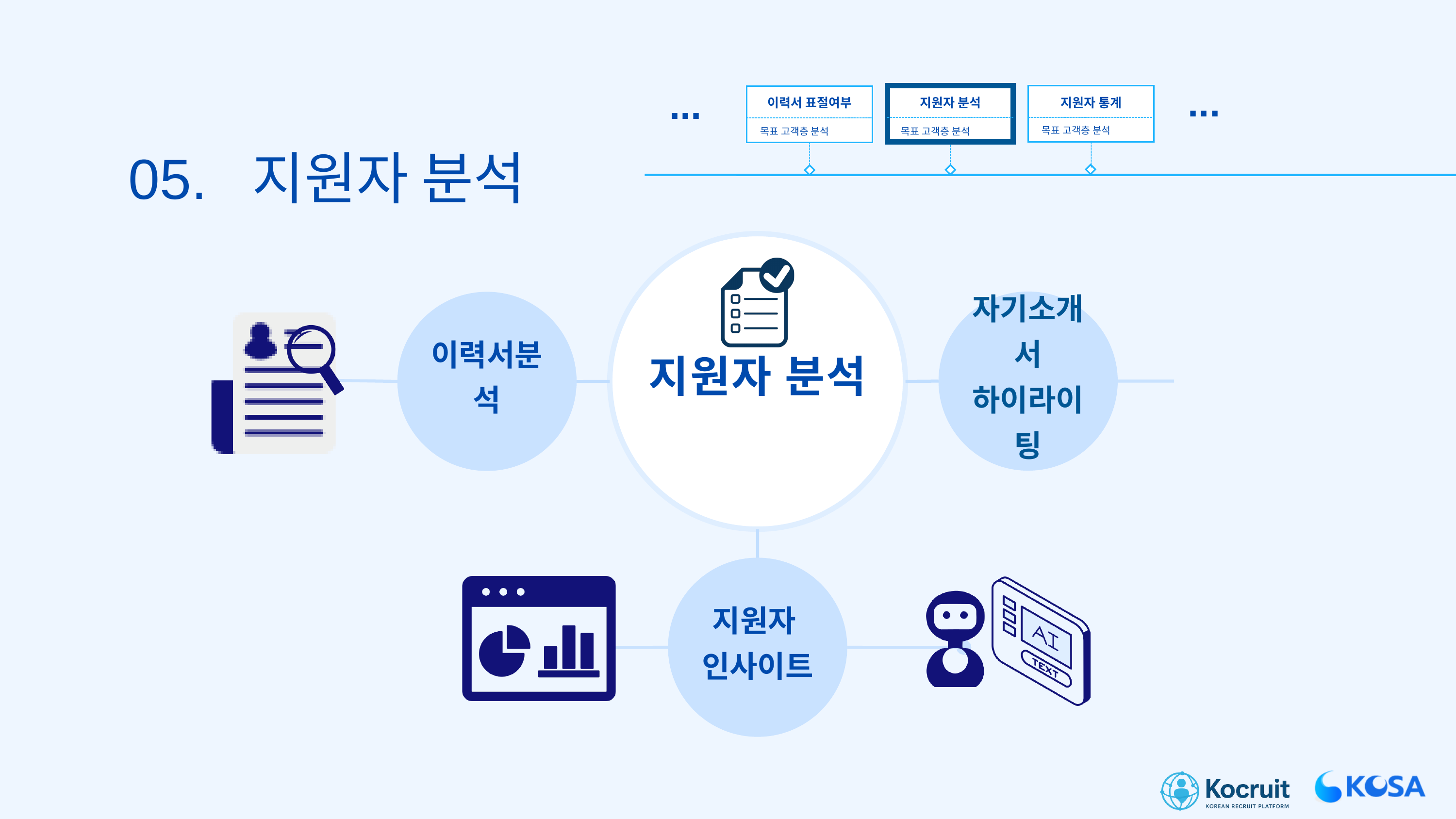

...
...

지원자 통계
지원자 분석
이력서 표절여부

목표 고객층 분석
목표 고객층 분석
목표 고객층 분석
05.  지원자 분석

지원자 분석

자기소개서 하이라이팅

이력서분석

지원자
인사이트